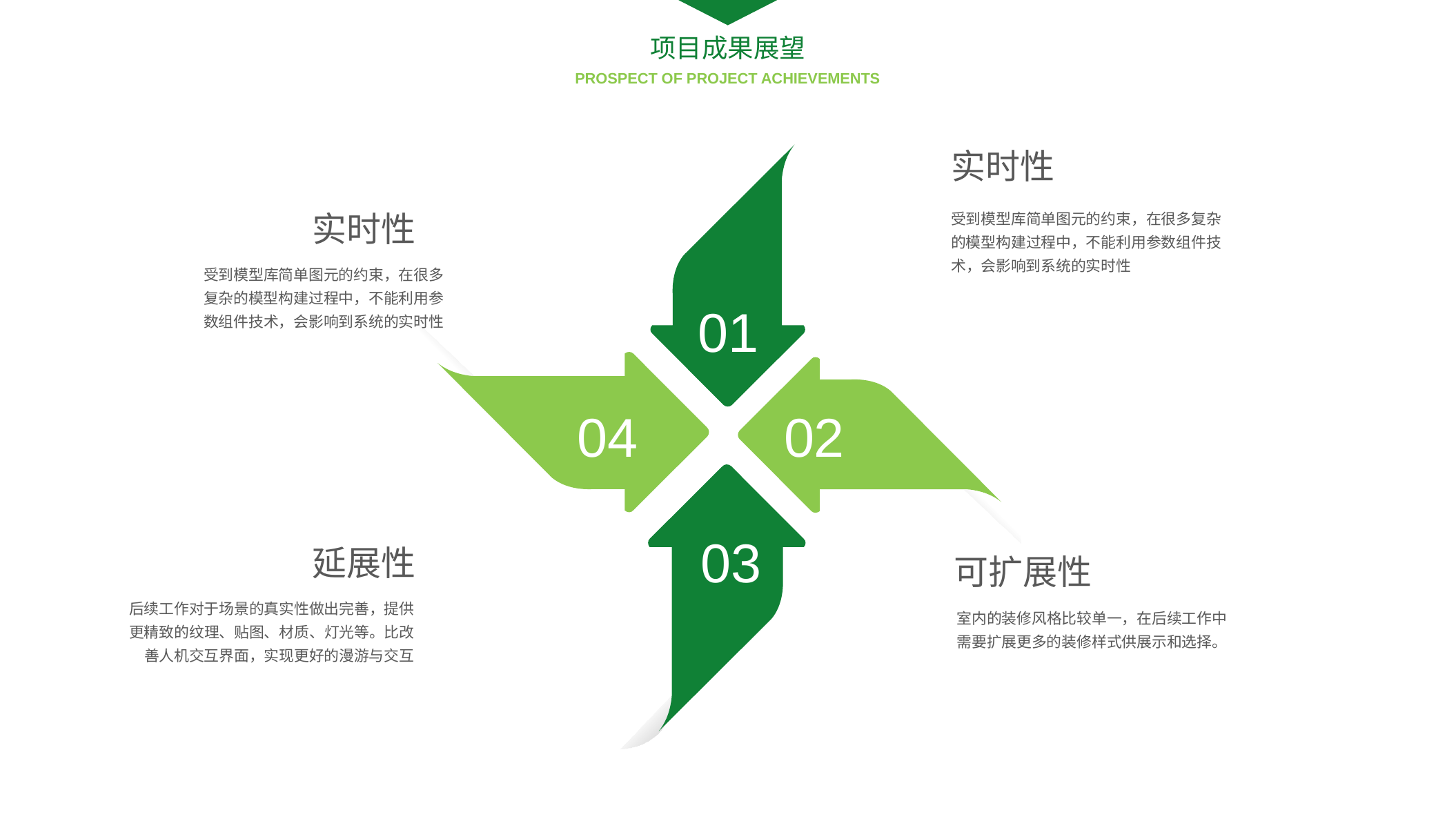

项目成果展望
PROSPECT OF PROJECT ACHIEVEMENTS
实时性

受到模型库简单图元的约束，在很多复杂的模型构建过程中，不能利用参数组件技术，会影响到系统的实时性
实时性
受到模型库简单图元的约束，在很多复杂的模型构建过程中，不能利用参数组件技术，会影响到系统的实时性
01

04
02

03
延展性
可扩展性
后续工作对于场景的真实性做出完善，提供更精致的纹理、贴图、材质、灯光等。比改善人机交互界面，实现更好的漫游与交互
室内的装修风格比较单一，在后续工作中需要扩展更多的装修样式供展示和选择。